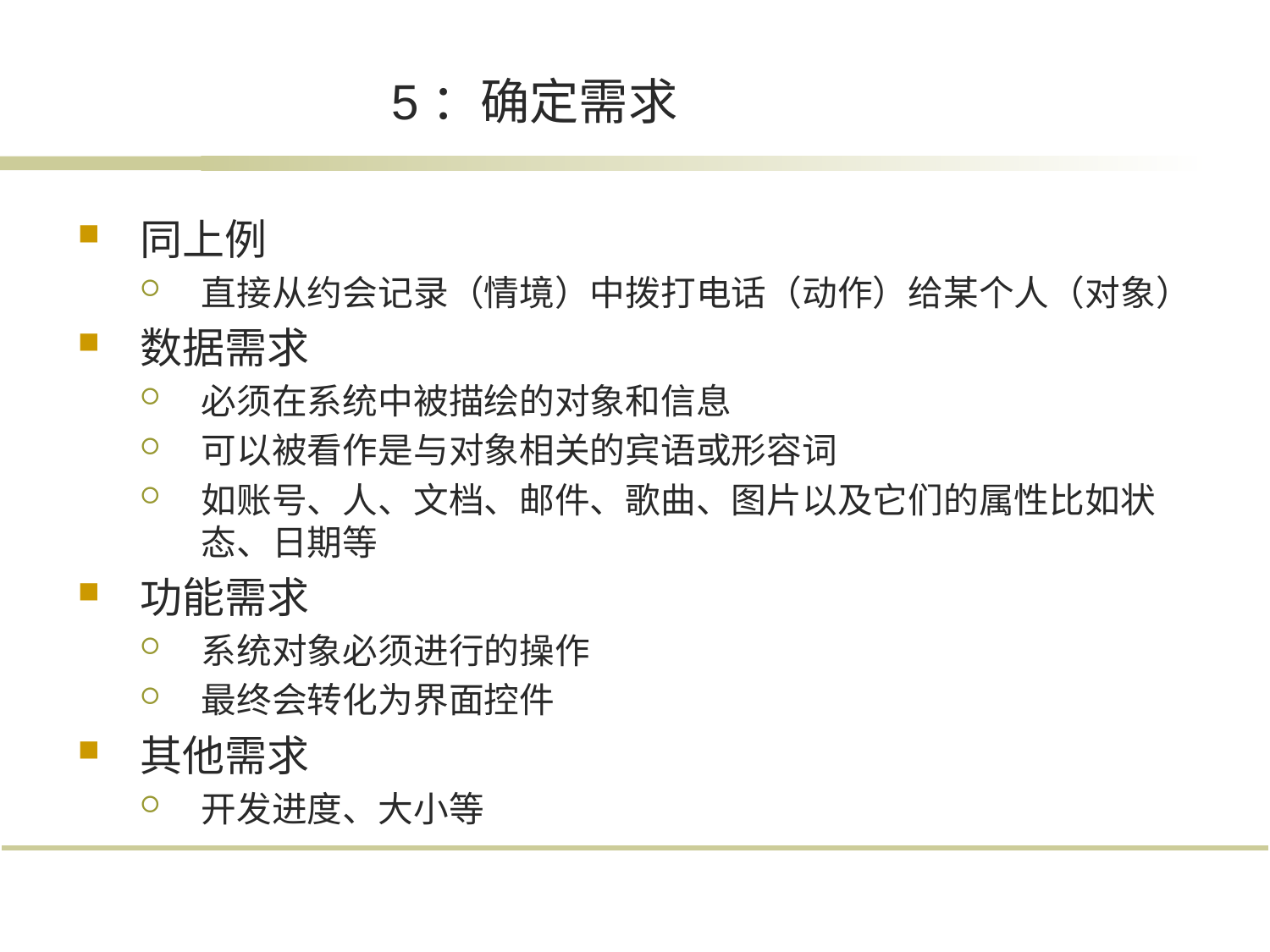

# 5：确定需求
同上例
直接从约会记录（情境）中拨打电话（动作）给某个人（对象）
数据需求
必须在系统中被描绘的对象和信息
可以被看作是与对象相关的宾语或形容词
如账号、人、文档、邮件、歌曲、图片以及它们的属性比如状态、日期等
功能需求
系统对象必须进行的操作
最终会转化为界面控件
其他需求
开发进度、大小等